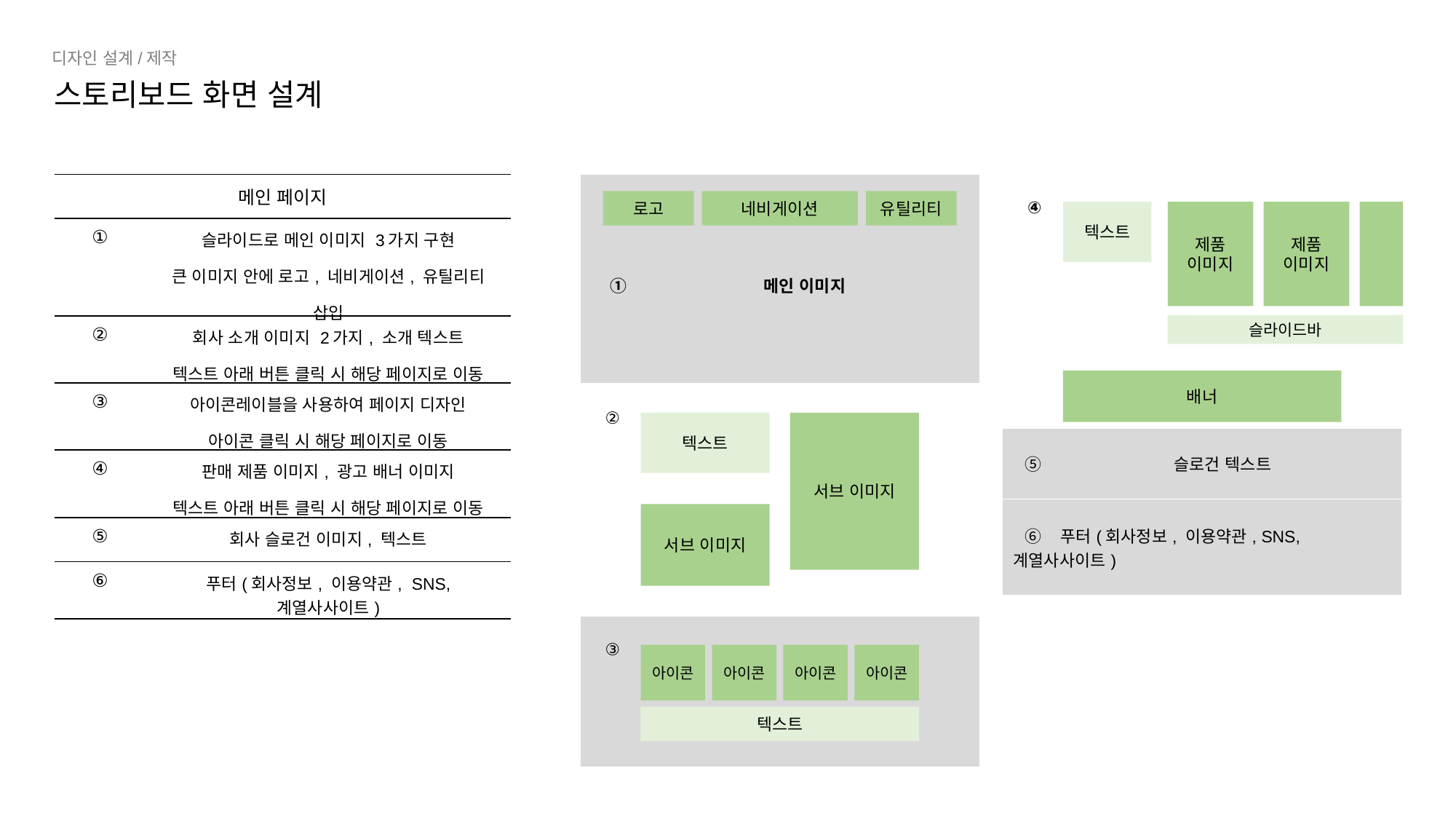

디자인 설계/제작
스토리보드 화면 설계
| 메인 페이지 |  |
| --- | --- |
| ① | 슬라이드로 메인 이미지 3가지 구현 큰 이미지 안에 로고, 네비게이션, 유틸리티 삽입 |
| ② | 회사 소개 이미지 2가지, 소개 텍스트 텍스트 아래 버튼 클릭 시 해당 페이지로 이동 |
| ③ | 아이콘레이블을 사용하여 페이지 디자인 아이콘 클릭 시 해당 페이지로 이동 |
| ④ | 판매 제품 이미지, 광고 배너 이미지 텍스트 아래 버튼 클릭 시 해당 페이지로 이동 |
| ⑤ | 회사 슬로건 이미지, 텍스트 |
| ⑥ | 푸터(회사정보, 이용약관, SNS, 계열사사이트) |
| ① 메인 이미지 |
| --- |
| ② |
| ③ |
| ④ |
| --- |
| ⑤ 슬로건 텍스트 |
| ⑥ 푸터(회사정보, 이용약관, SNS, 계열사사이트) |
로고
네비게이션
유틸리티
텍스트
제품
이미지
제품
이미지

슬라이드바
배너
텍스트
서브 이미지
서브 이미지
아이콘
아이콘
아이콘
아이콘
텍스트